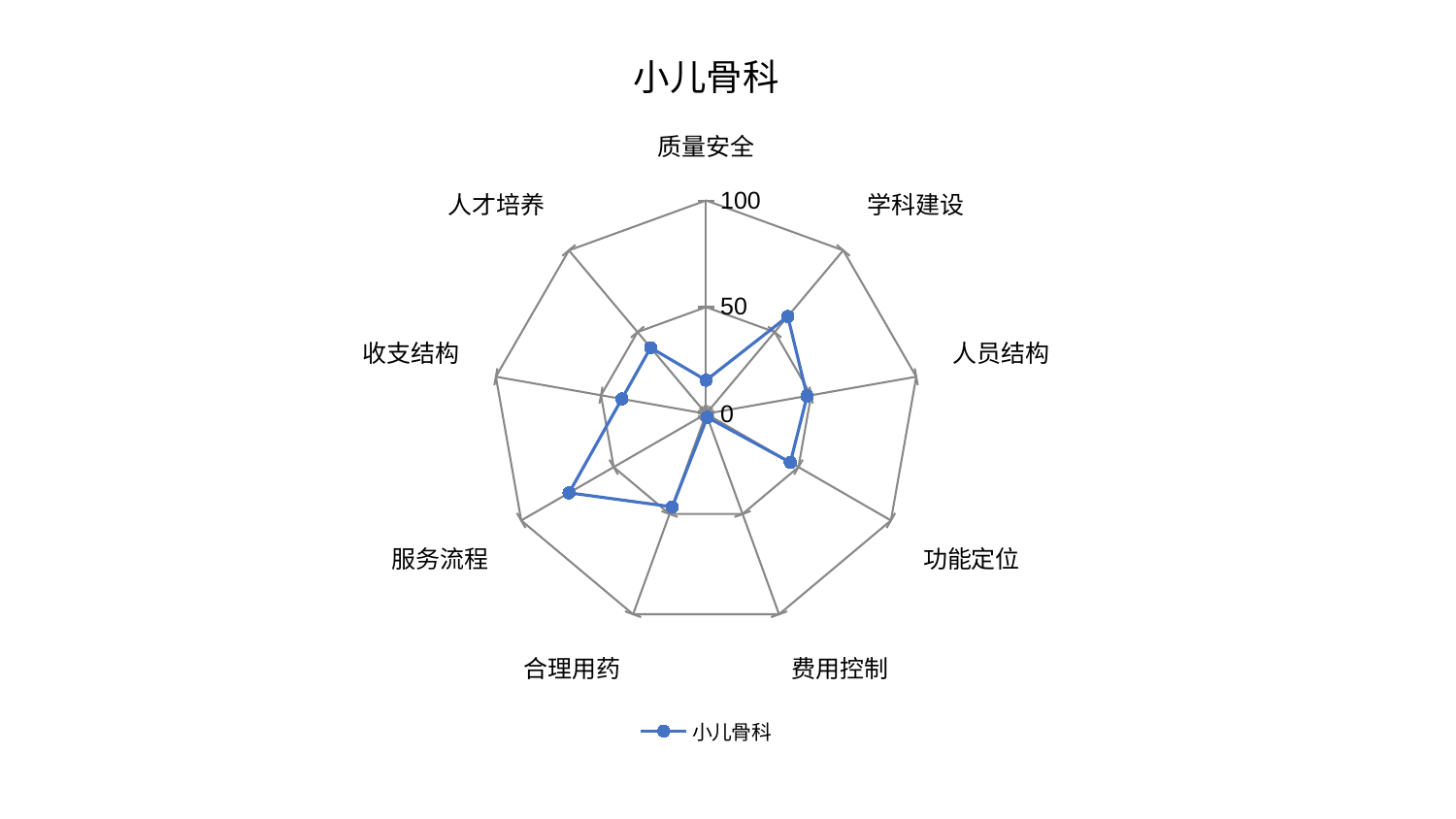

### Chart: 小儿骨科

| Category | 小儿骨科 |
|---|---|
| 质量安全 | 15.719842696285388 |
| 学科建设 | 59.59845431448818 |
| 人员结构 | 48.0764113941713 |
| 功能定位 | 45.60725608385436 |
| 费用控制 | 1.7602244987330995 |
| 合理用药 | 46.40697778960156 |
| 服务流程 | 74.14083401355441 |
| 收支结构 | 40.0761039676255 |
| 人才培养 | 40.45504253762842 |
105